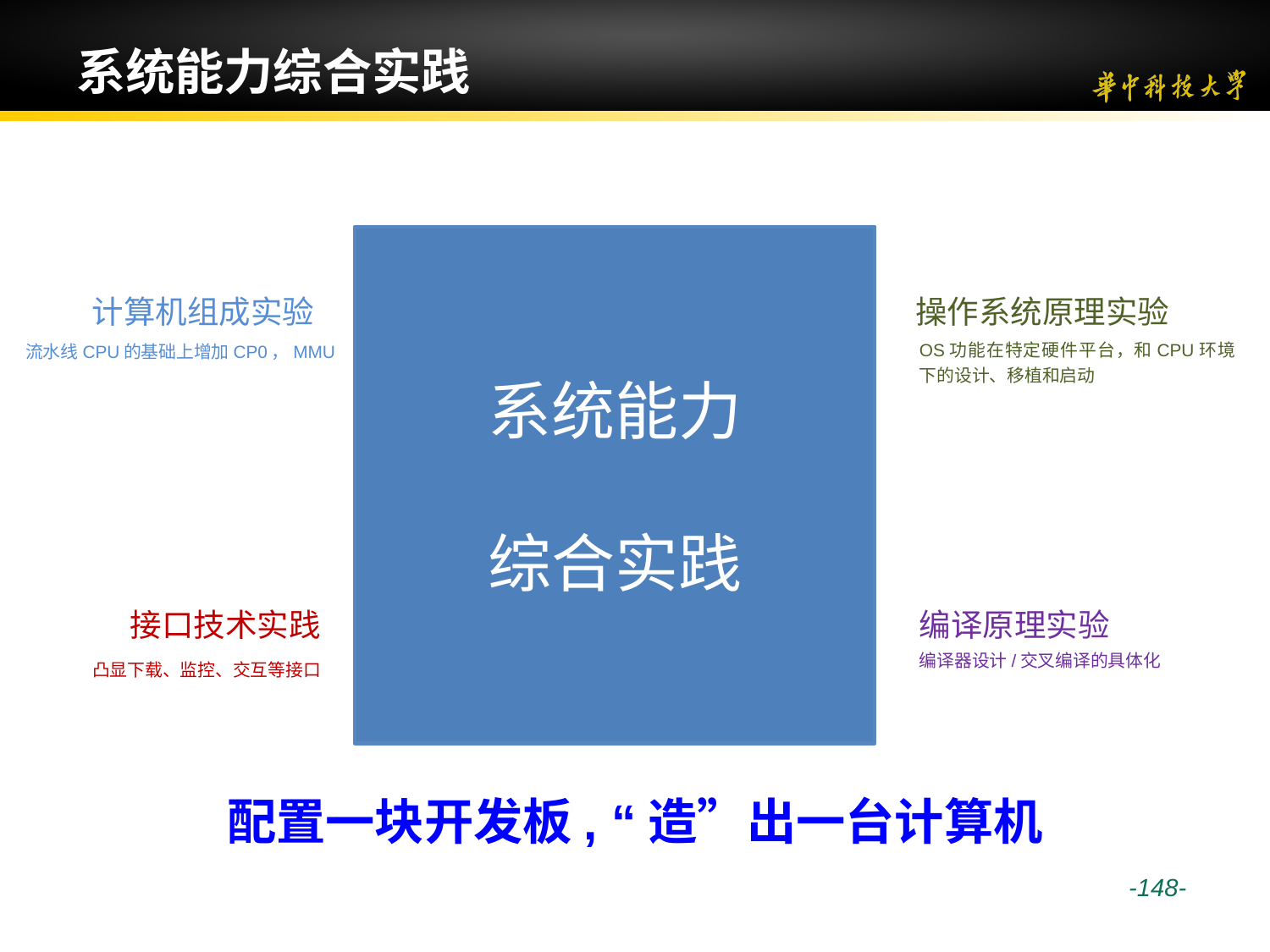

# 系统能力综合实践

计算机组成实验
流水线CPU的基础上增加CP0，MMU

系统能力

综合实践

操作系统原理实验
OS功能在特定硬件平台，和CPU环境下的设计、移植和启动

接口技术实践
凸显下载、监控、交互等接口

编译原理实验
编译器设计/交叉编译的具体化

  配置一块开发板, “造”出一台计算机
 -148-